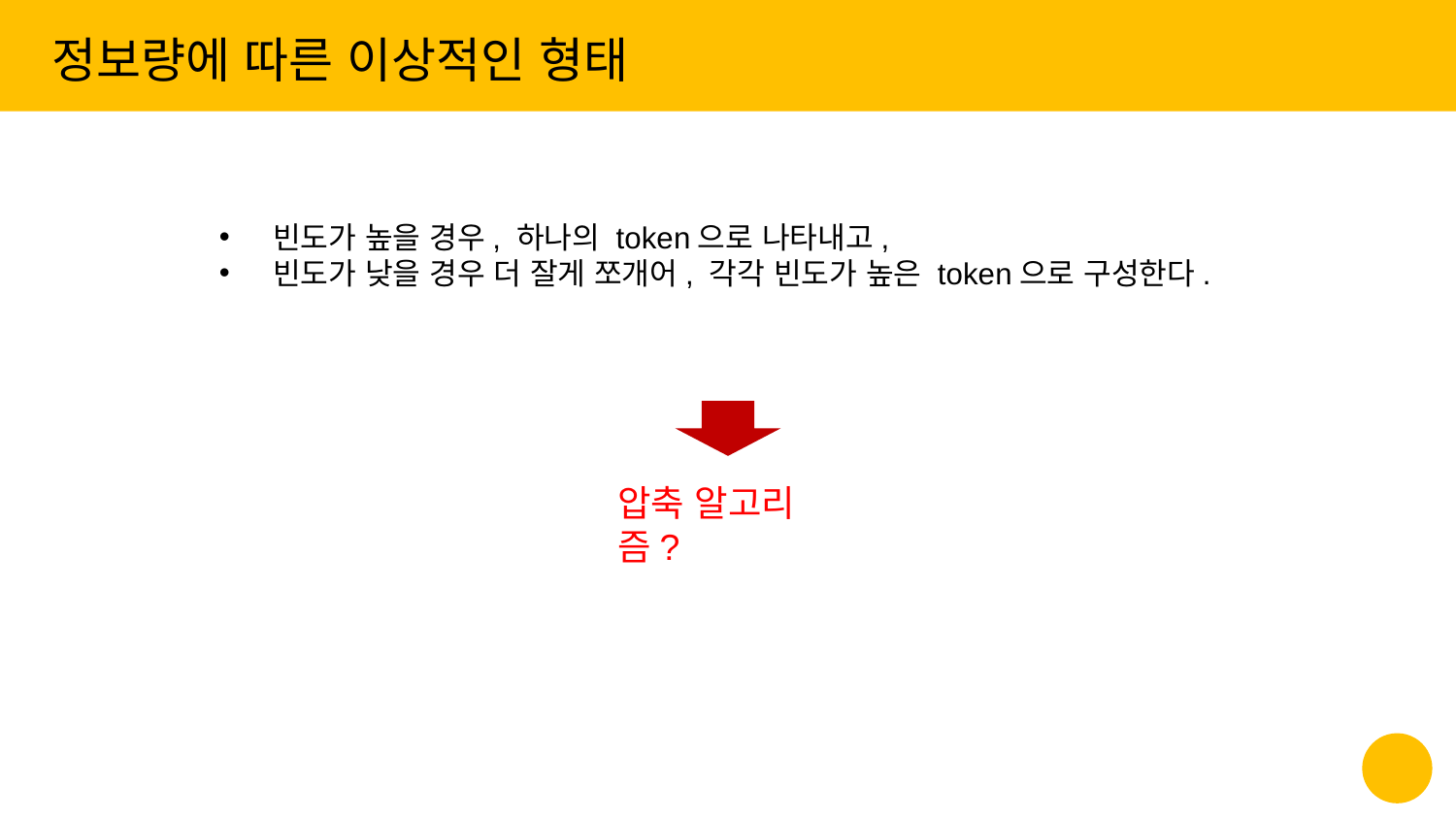

정보량에 따른 이상적인 형태
빈도가 높을 경우, 하나의 token으로 나타내고,
빈도가 낮을 경우 더 잘게 쪼개어, 각각 빈도가 높은 token으로 구성한다.

압축 알고리즘?
35